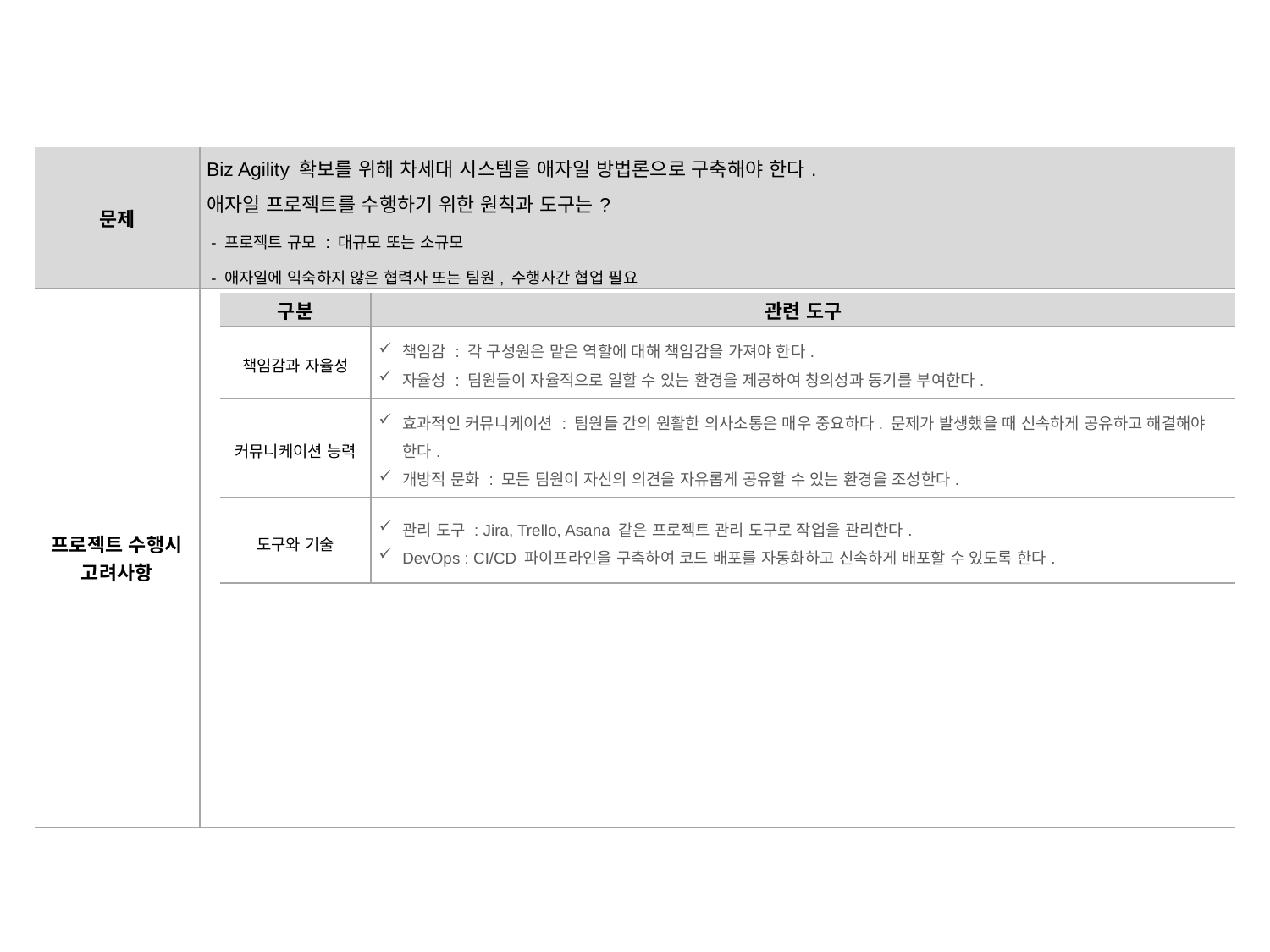

| 문제 | Biz Agility 확보를 위해 차세대 시스템을 애자일 방법론으로 구축해야 한다. 애자일 프로젝트를 수행하기 위한 원칙과 도구는? - 프로젝트 규모 : 대규모 또는 소규모 - 애자일에 익숙하지 않은 협력사 또는 팀원, 수행사간 협업 필요 |
| --- | --- |
| 프로젝트 수행시 고려사항 |  |
| 구분 | 관련 도구 |
| --- | --- |
| 책임감과 자율성 | 책임감 : 각 구성원은 맡은 역할에 대해 책임감을 가져야 한다. 자율성 : 팀원들이 자율적으로 일할 수 있는 환경을 제공하여 창의성과 동기를 부여한다. |
| 커뮤니케이션 능력 | 효과적인 커뮤니케이션 : 팀원들 간의 원활한 의사소통은 매우 중요하다. 문제가 발생했을 때 신속하게 공유하고 해결해야 한다. 개방적 문화 : 모든 팀원이 자신의 의견을 자유롭게 공유할 수 있는 환경을 조성한다. |
| 도구와 기술 | 관리 도구 : Jira, Trello, Asana 같은 프로젝트 관리 도구로 작업을 관리한다. DevOps : CI/CD 파이프라인을 구축하여 코드 배포를 자동화하고 신속하게 배포할 수 있도록 한다. |